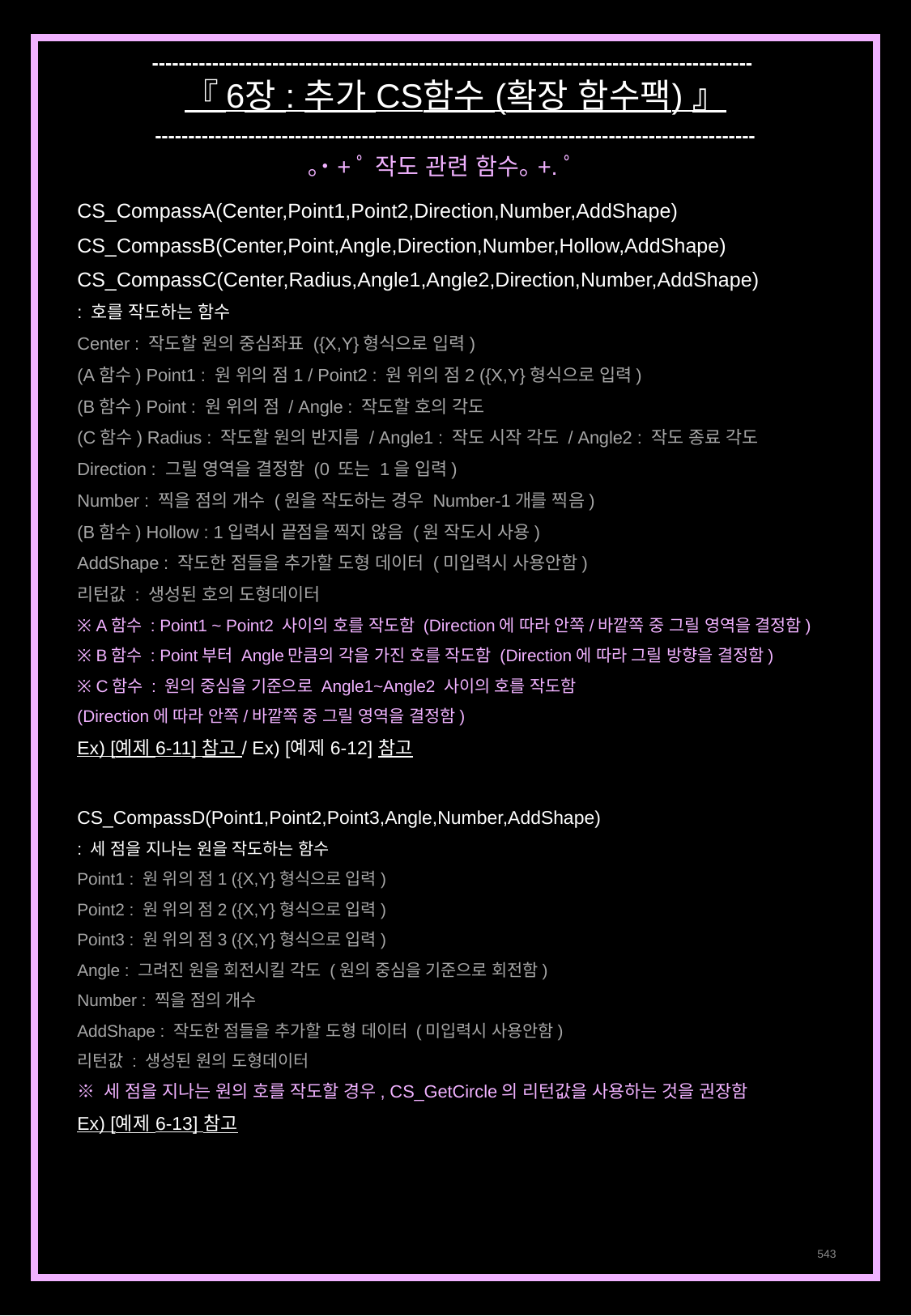

------------------------------------------------------------------------------------------
『 6장 : 추가 CS함수 (확장 함수팩) 』
------------------------------------------------------------------------------------------
｡˙+ﾟ 작도 관련 함수｡+.ﾟ
CS_CompassA(Center,Point1,Point2,Direction,Number,AddShape)
CS_CompassB(Center,Point,Angle,Direction,Number,Hollow,AddShape)
CS_CompassC(Center,Radius,Angle1,Angle2,Direction,Number,AddShape)
: 호를 작도하는 함수
Center : 작도할 원의 중심좌표 ({X,Y}형식으로 입력)
(A함수) Point1 : 원 위의 점1 / Point2 : 원 위의 점2 ({X,Y}형식으로 입력)
(B함수) Point : 원 위의 점 / Angle : 작도할 호의 각도
(C함수) Radius : 작도할 원의 반지름 / Angle1 : 작도 시작 각도 / Angle2 : 작도 종료 각도
Direction : 그릴 영역을 결정함 (0 또는 1을 입력)
Number : 찍을 점의 개수 (원을 작도하는 경우 Number-1개를 찍음)
(B함수) Hollow : 1입력시 끝점을 찍지 않음 (원 작도시 사용)
AddShape : 작도한 점들을 추가할 도형 데이터 (미입력시 사용안함)
리턴값 : 생성된 호의 도형데이터
※ A함수 : Point1 ~ Point2 사이의 호를 작도함 (Direction에 따라 안쪽/바깥쪽 중 그릴 영역을 결정함)
※ B함수 : Point부터 Angle만큼의 각을 가진 호를 작도함 (Direction에 따라 그릴 방향을 결정함)
※ C함수 : 원의 중심을 기준으로 Angle1~Angle2 사이의 호를 작도함
(Direction에 따라 안쪽/바깥쪽 중 그릴 영역을 결정함)
Ex) [예제 6-11] 참고 / Ex) [예제 6-12] 참고

CS_CompassD(Point1,Point2,Point3,Angle,Number,AddShape)
: 세 점을 지나는 원을 작도하는 함수
Point1 : 원 위의 점1 ({X,Y}형식으로 입력)
Point2 : 원 위의 점2 ({X,Y}형식으로 입력)
Point3 : 원 위의 점3 ({X,Y}형식으로 입력)
Angle : 그려진 원을 회전시킬 각도 (원의 중심을 기준으로 회전함)
Number : 찍을 점의 개수
AddShape : 작도한 점들을 추가할 도형 데이터 (미입력시 사용안함)
리턴값 : 생성된 원의 도형데이터
※ 세 점을 지나는 원의 호를 작도할 경우, CS_GetCircle의 리턴값을 사용하는 것을 권장함
Ex) [예제 6-13] 참고
543